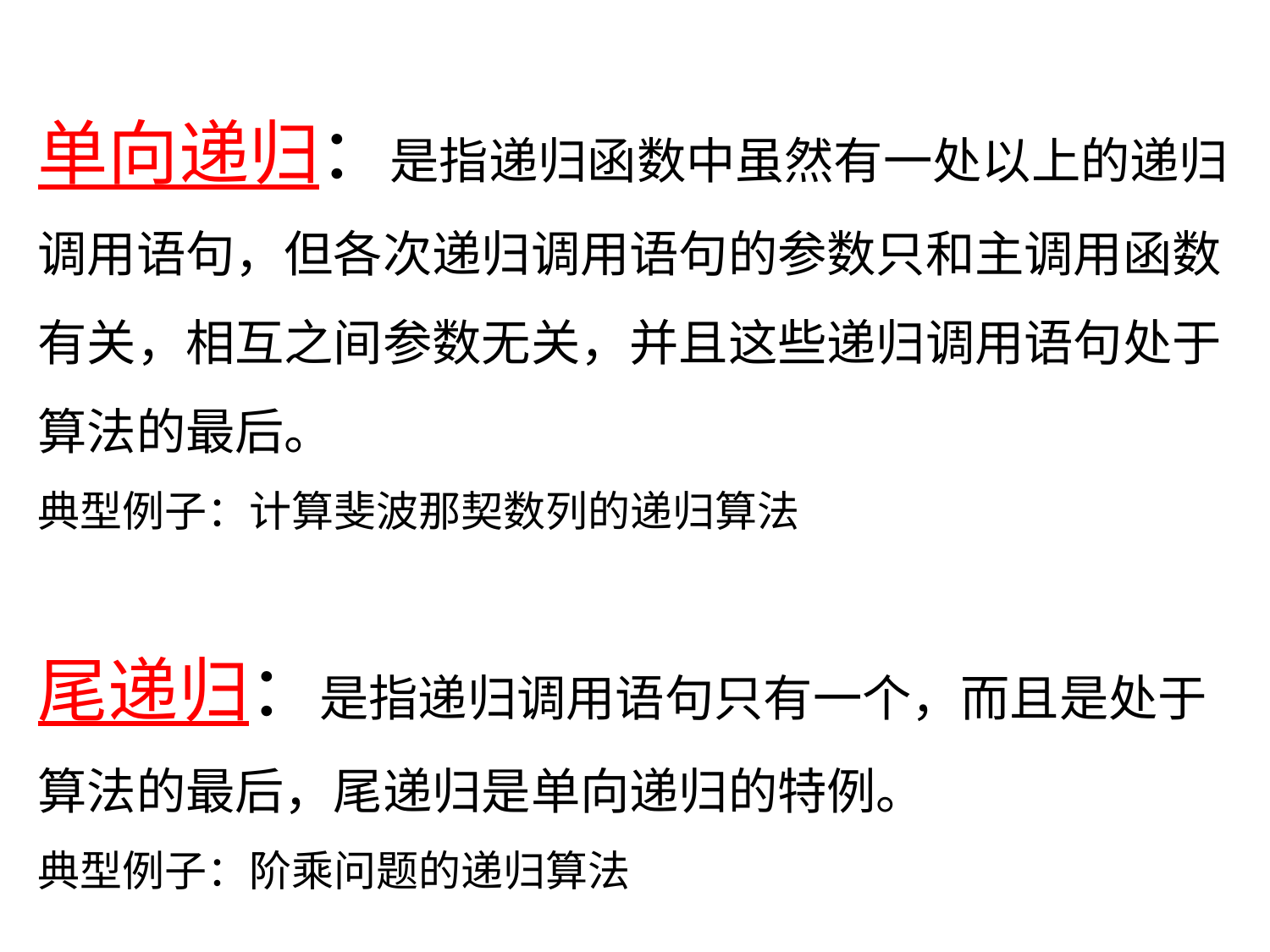

单向递归：是指递归函数中虽然有一处以上的递归调用语句，但各次递归调用语句的参数只和主调用函数有关，相互之间参数无关，并且这些递归调用语句处于算法的最后。
典型例子：计算斐波那契数列的递归算法

尾递归：是指递归调用语句只有一个，而且是处于算法的最后，尾递归是单向递归的特例。
典型例子：阶乘问题的递归算法
33